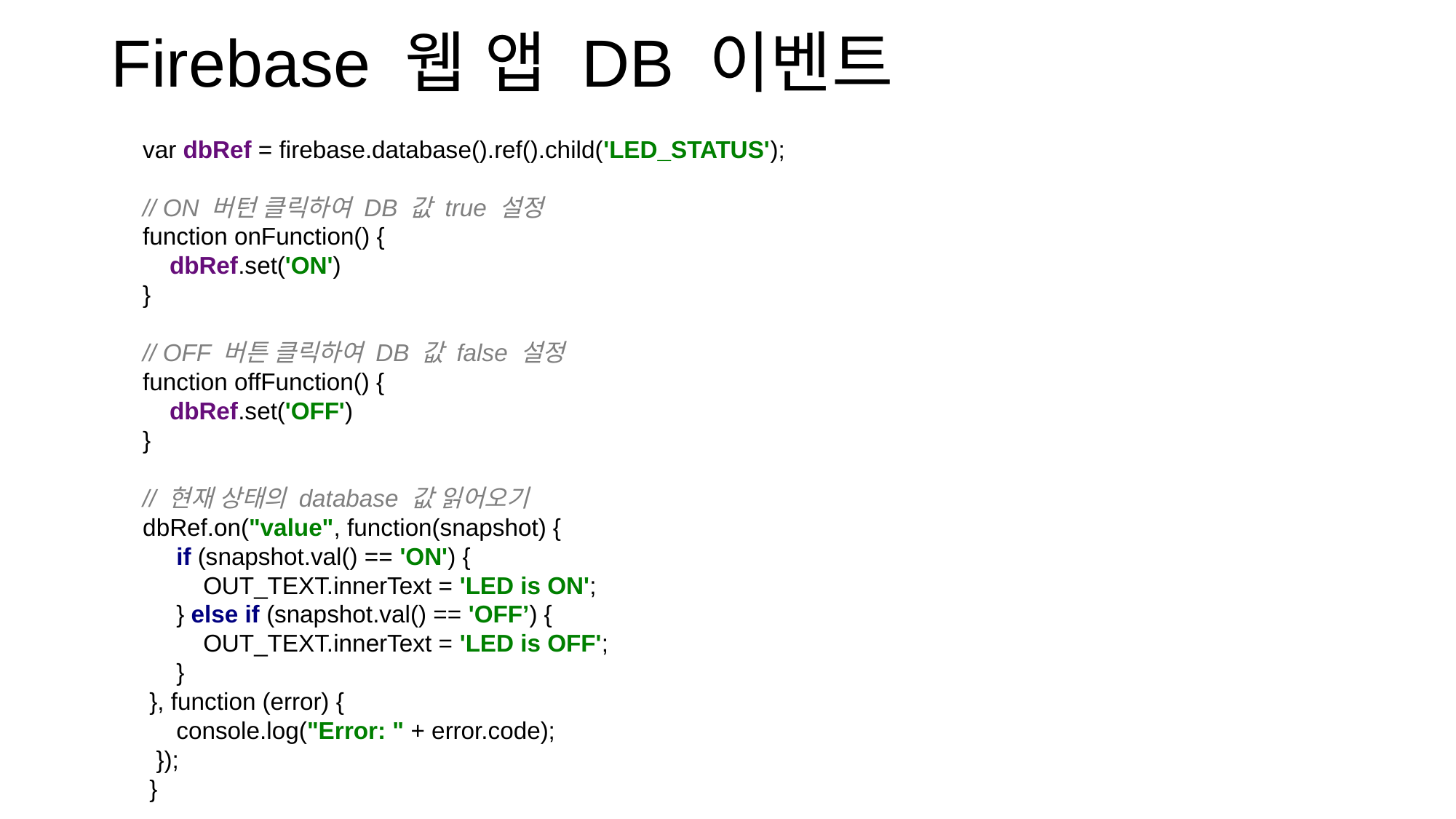

# Firebase 웹 앱 DB 이벤트
var dbRef = firebase.database().ref().child('LED_STATUS');
// ON 버턴 클릭하여 DB 값 true 설정
function onFunction() {
    dbRef.set('ON')
}
// OFF 버튼 클릭하여 DB 값 false 설정
function offFunction() {
    dbRef.set('OFF')
}
// 현재 상태의 database 값 읽어오기
dbRef.on("value", function(snapshot) {
     if (snapshot.val() == 'ON') {
         OUT_TEXT.innerText = 'LED is ON';
     } else if (snapshot.val() == 'OFF’) {
         OUT_TEXT.innerText = 'LED is OFF';
     }
 }, function (error) {
     console.log("Error: " + error.code);
  });
 }